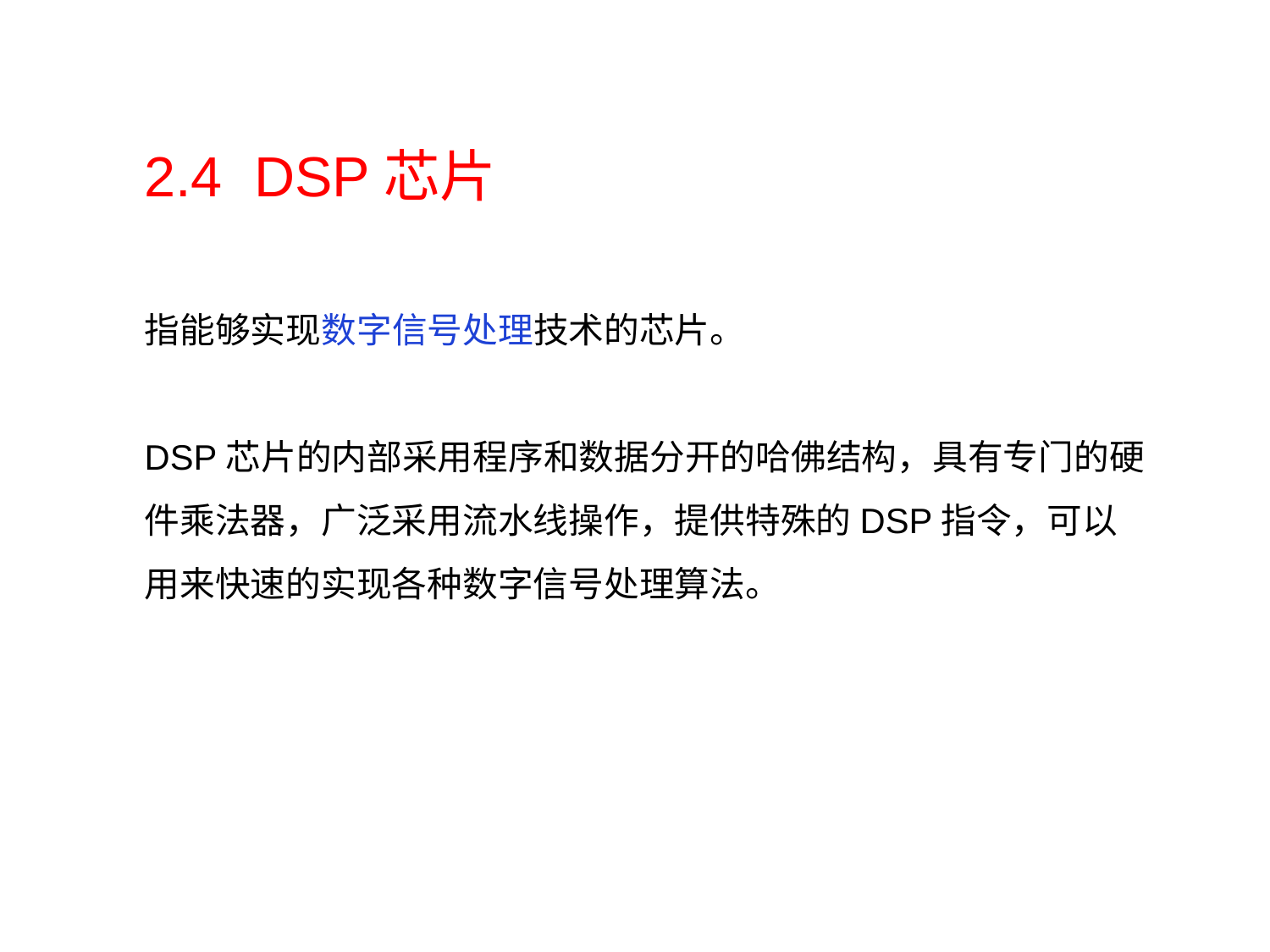

2.4  DSP芯片

指能够实现数字信号处理技术的芯片。

DSP芯片的内部采用程序和数据分开的哈佛结构，具有专门的硬件乘法器，广泛采用流水线操作，提供特殊的DSP指令，可以用来快速的实现各种数字信号处理算法。